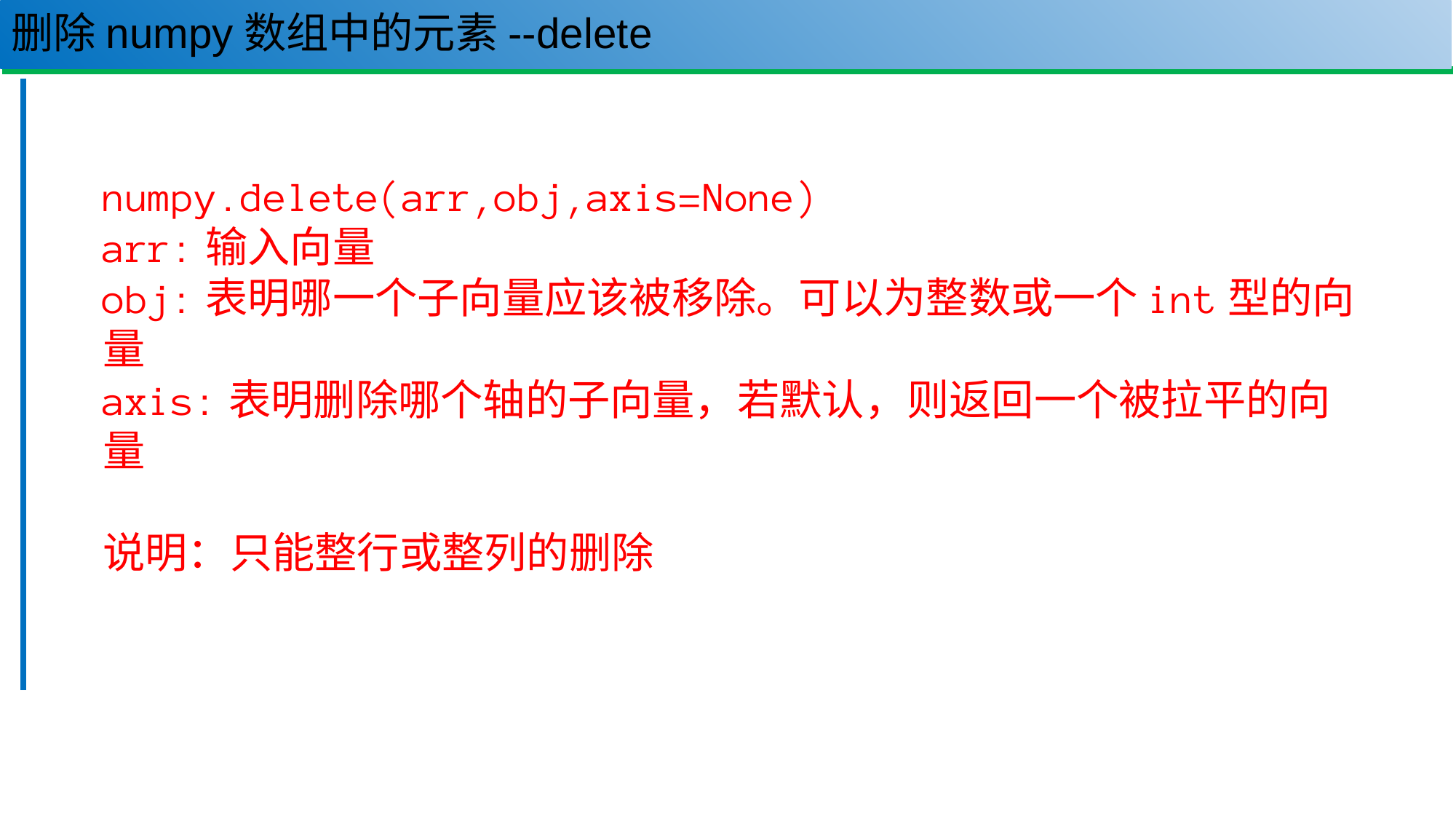

# 删除numpy数组中的元素--delete
82
numpy.delete(arr,obj,axis=None)
arr:输入向量
obj:表明哪一个子向量应该被移除。可以为整数或一个int型的向量
axis:表明删除哪个轴的子向量，若默认，则返回一个被拉平的向量

说明：只能整行或整列的删除